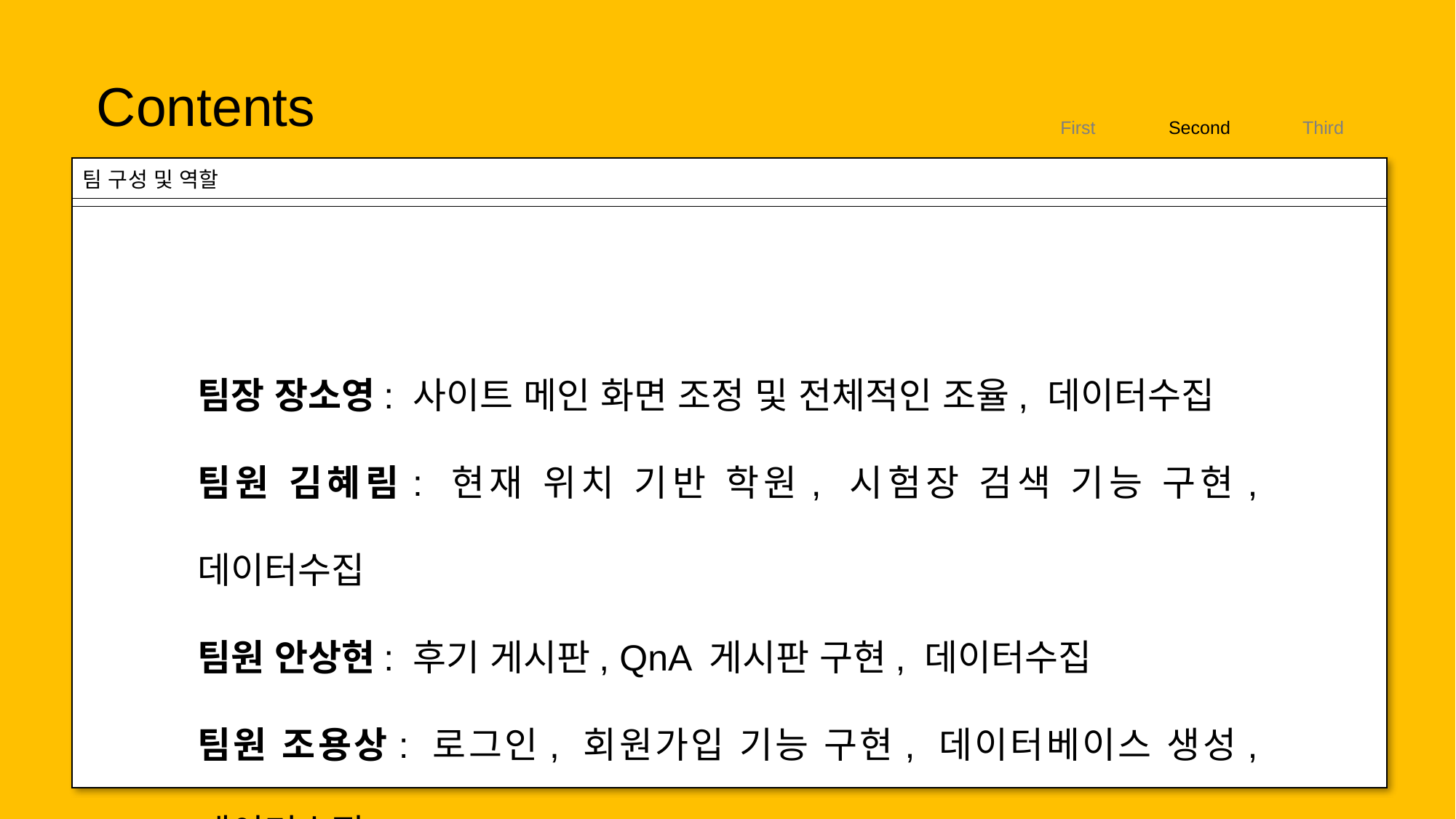

Contents
First
Second
Third

팀 구성 및 역할
팀장 장소영: 사이트 메인 화면 조정 및 전체적인 조율, 데이터수집
팀원 김혜림: 현재 위치 기반 학원, 시험장 검색 기능 구현, 데이터수집
팀원 안상현: 후기 게시판, QnA 게시판 구현, 데이터수집
팀원 조용상: 로그인, 회원가입 기능 구현, 데이터베이스 생성, 데이터수집